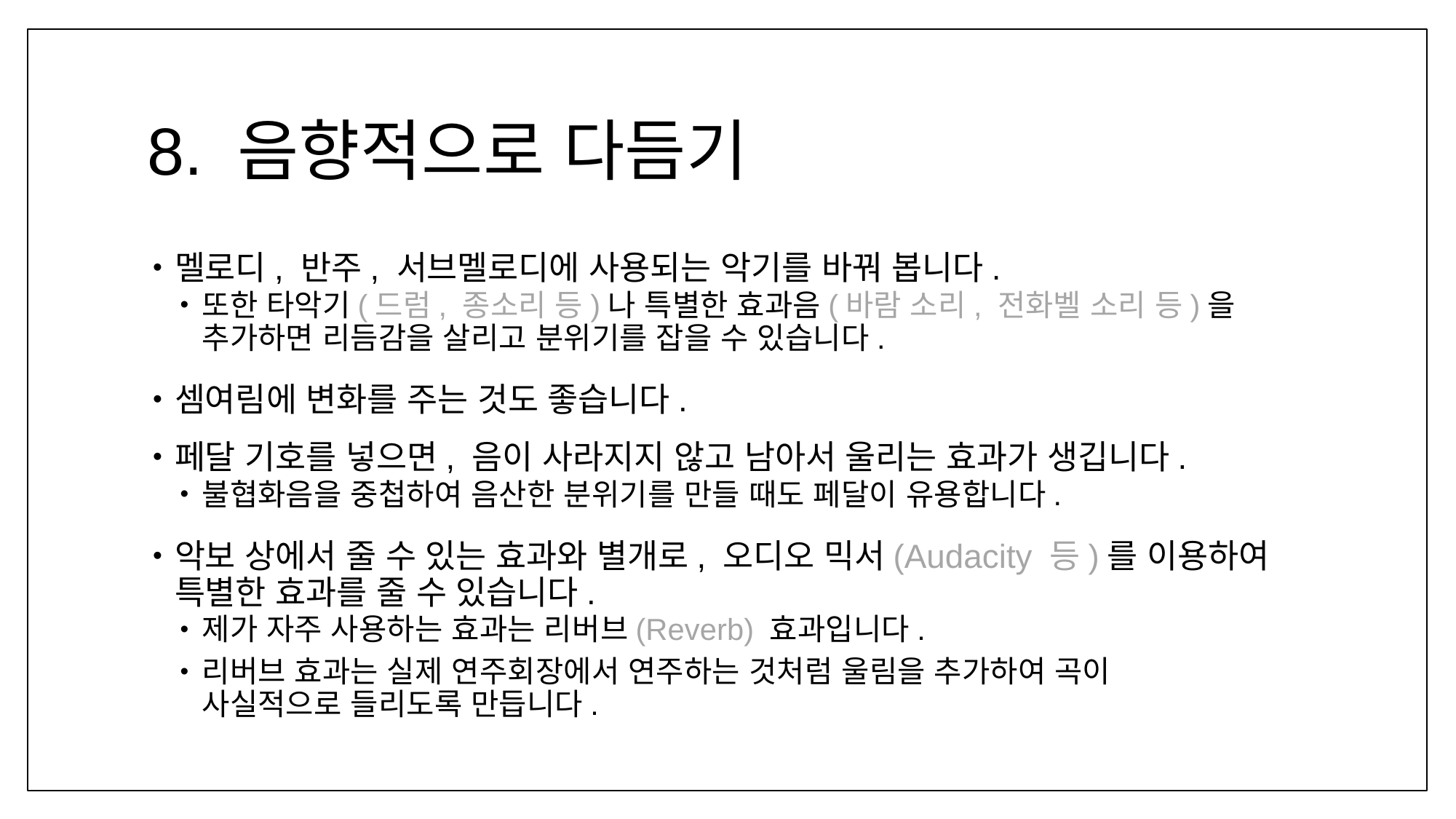

# 8. 음향적으로 다듬기
멜로디, 반주, 서브멜로디에 사용되는 악기를 바꿔 봅니다.
또한 타악기(드럼, 종소리 등)나 특별한 효과음(바람 소리, 전화벨 소리 등)을
추가하면 리듬감을 살리고 분위기를 잡을 수 있습니다.
셈여림에 변화를 주는 것도 좋습니다.
페달 기호를 넣으면, 음이 사라지지 않고 남아서 울리는 효과가 생깁니다.
불협화음을 중첩하여 음산한 분위기를 만들 때도 페달이 유용합니다.
악보 상에서 줄 수 있는 효과와 별개로, 오디오 믹서(Audacity 등)를 이용하여
특별한 효과를 줄 수 있습니다.
제가 자주 사용하는 효과는 리버브(Reverb) 효과입니다.
리버브 효과는 실제 연주회장에서 연주하는 것처럼 울림을 추가하여 곡이
사실적으로 들리도록 만듭니다.